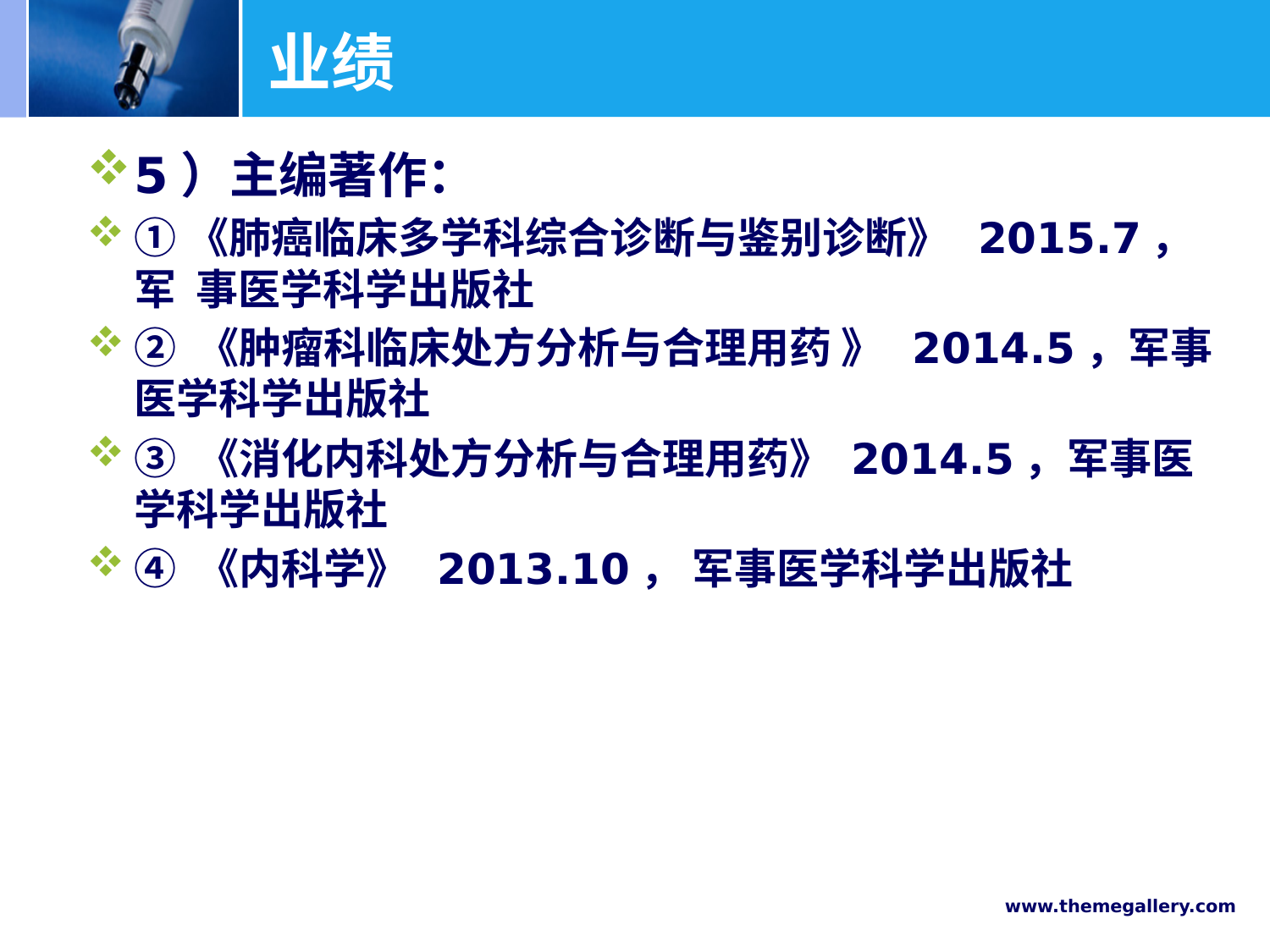

# 业绩
5）主编著作：
①《肺癌临床多学科综合诊断与鉴别诊断》  2015.7，军  事医学科学出版社
② 《肿瘤科临床处方分析与合理用药 》  2014.5，军事医学科学出版社
③ 《消化内科处方分析与合理用药》 2014.5，军事医学科学出版社
④ 《内科学》  2013.10， 军事医学科学出版社

www.themegallery.com